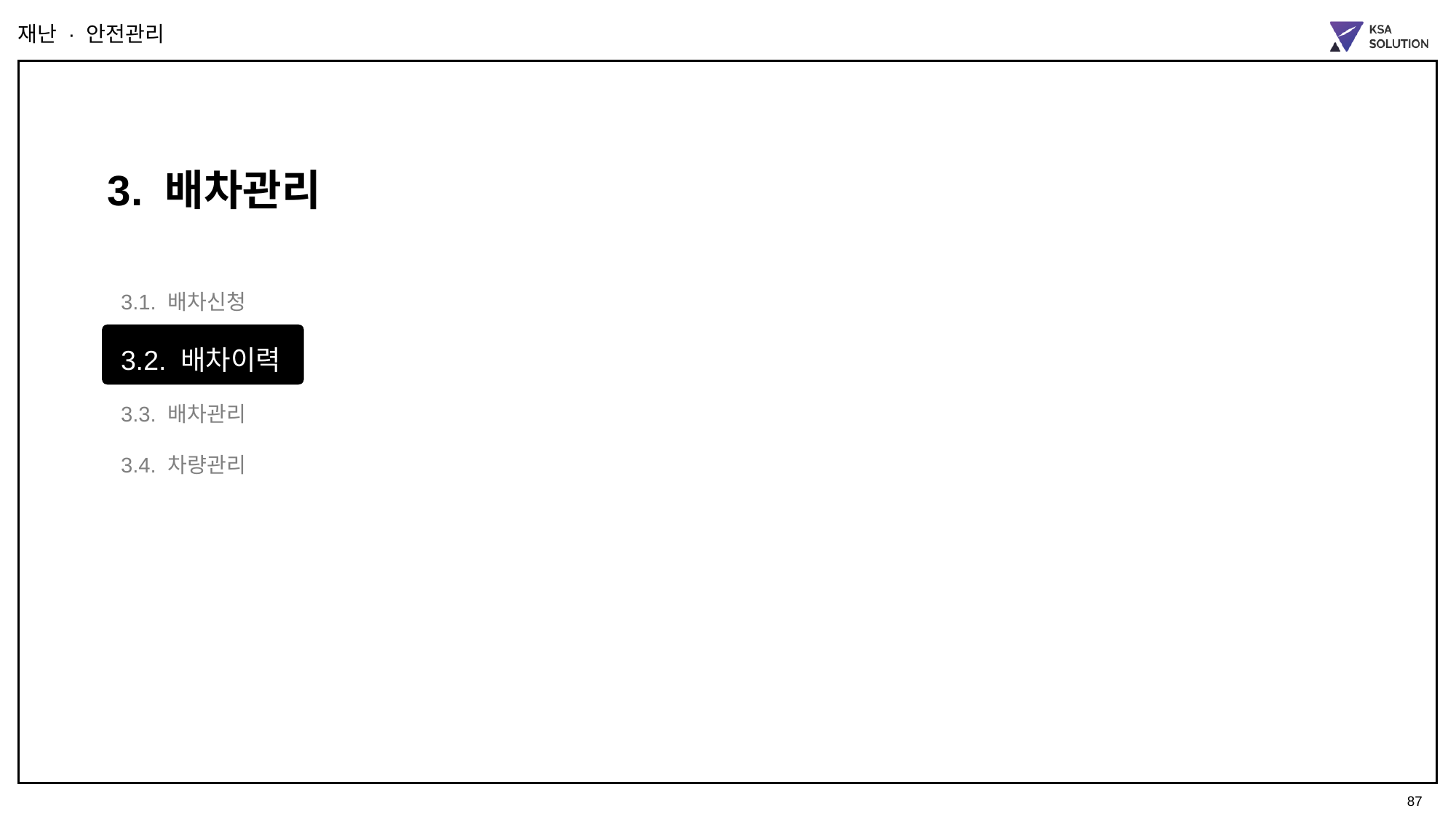

재난 · 안전관리
3. 배차관리
3.1. 배차신청
3.2. 배차이력
3.3. 배차관리
3.4. 차량관리